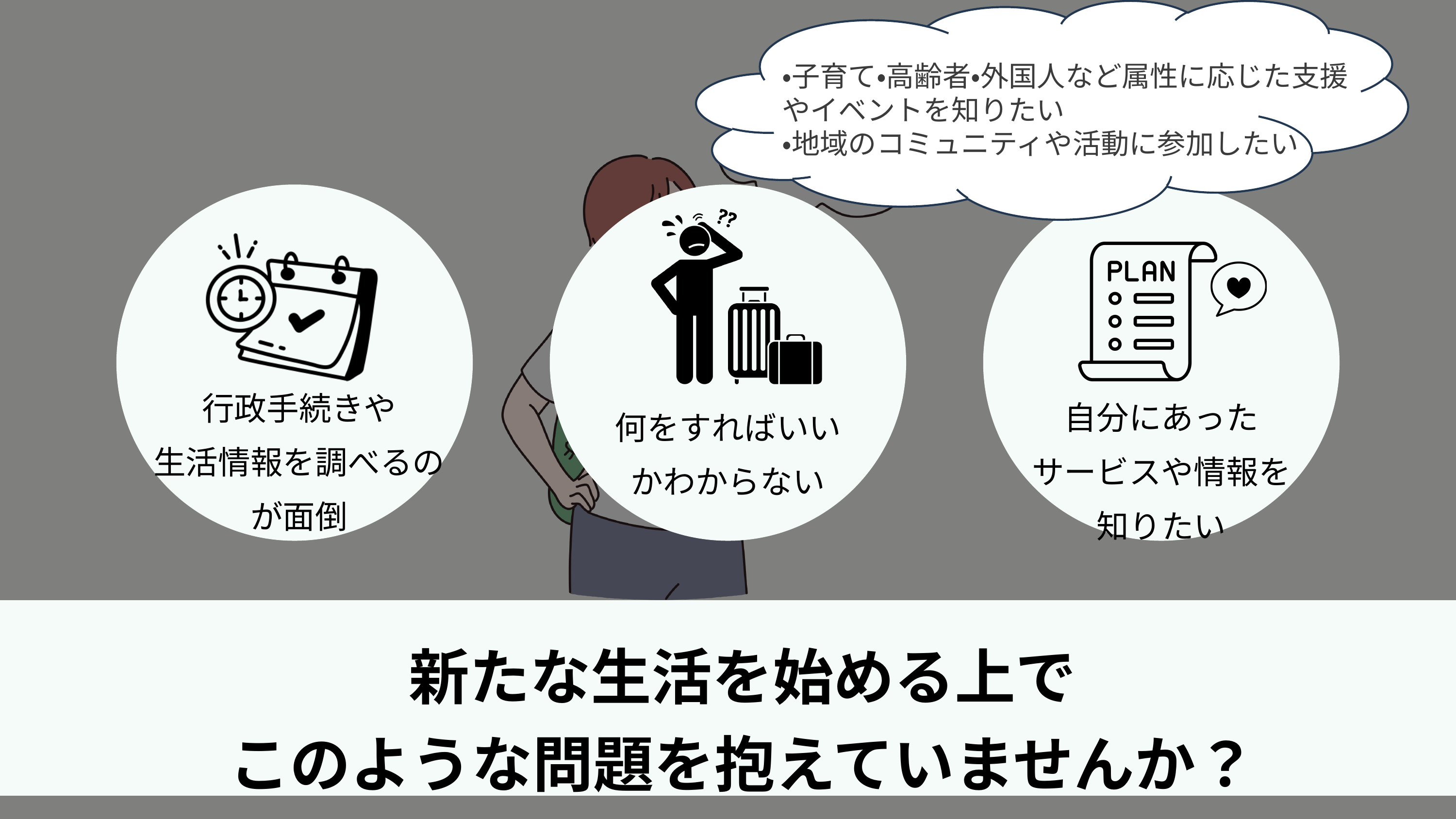

・子育て・高齢者・外国人など属性に応じた支援やイベントを知りたい
・地域のコミュニティや活動に参加したい

行政手続きや
生活情報を調べるのが面倒

自分にあった
サービスや情報を知りたい

何をすればいいかわからない

新たな生活を始める上で
このような問題を抱えていませんか？